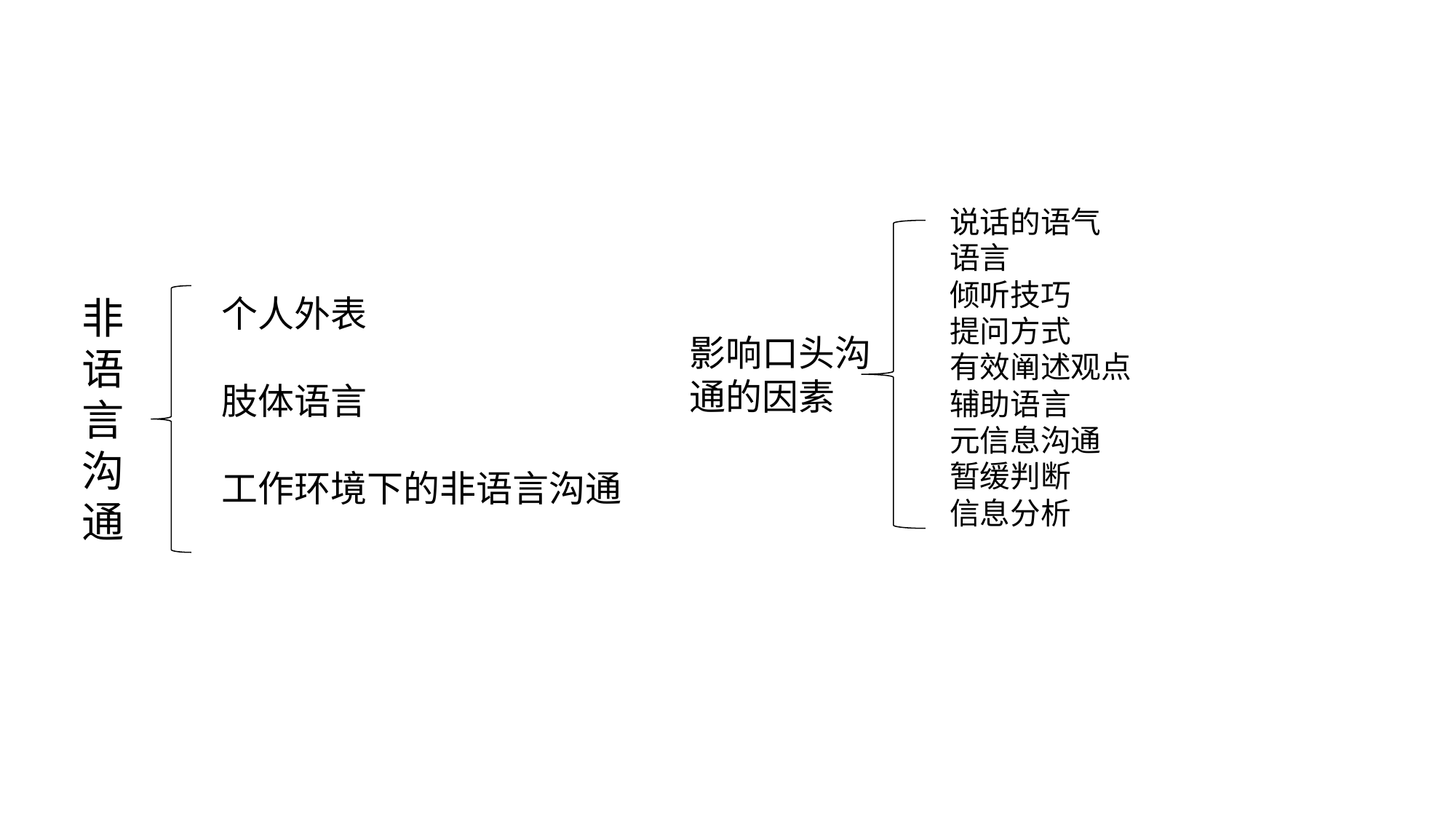

说话的语气
语言
倾听技巧
提问方式
有效阐述观点
辅助语言
元信息沟通
暂缓判断
信息分析

非语言沟通

个人外表

肢体语言

工作环境下的非语言沟通
影响口头沟通的因素